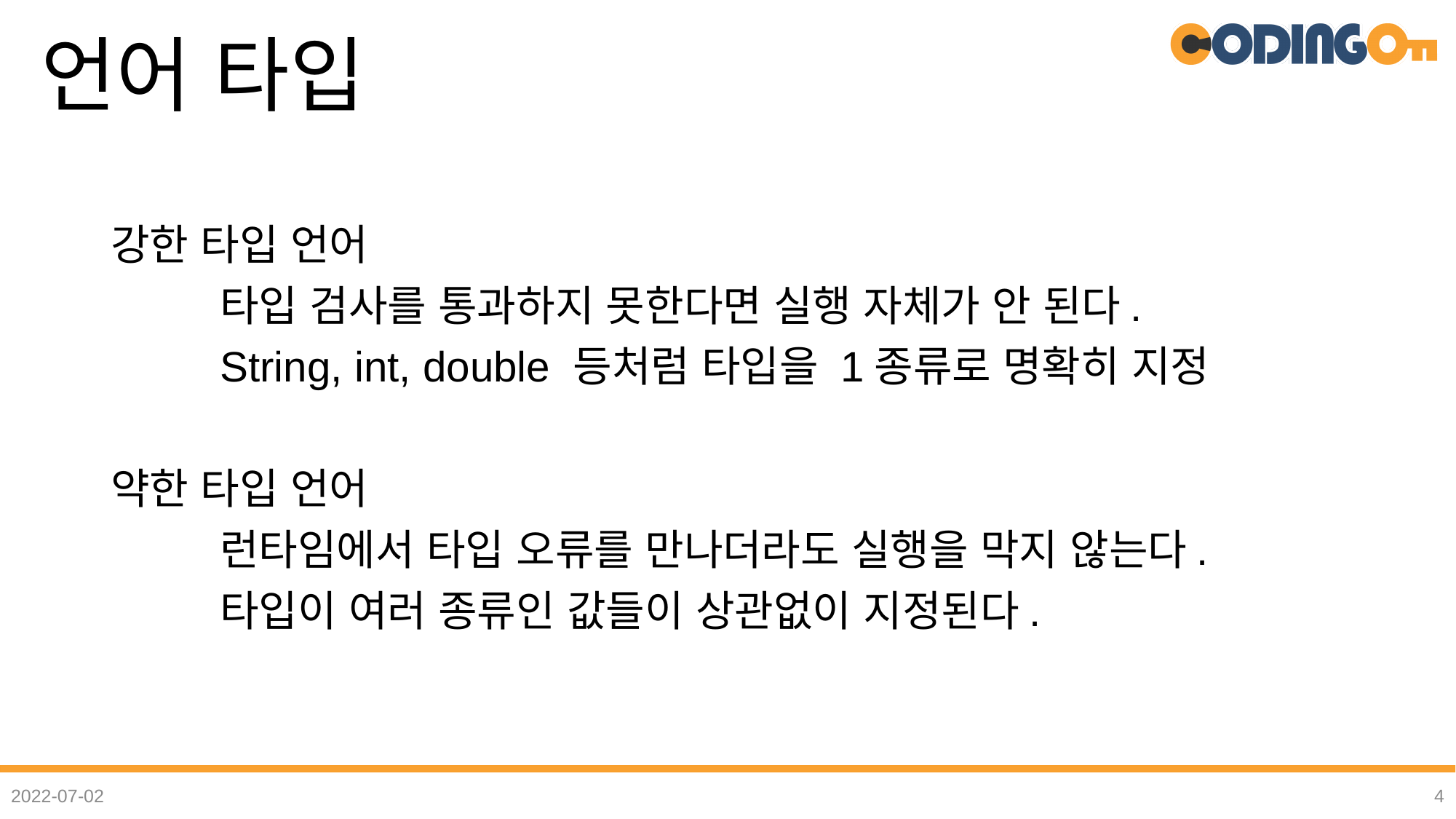

# 언어 타입
강한 타입 언어
	타입 검사를 통과하지 못한다면 실행 자체가 안 된다.
	String, int, double 등처럼 타입을 1종류로 명확히 지정

약한 타입 언어
	런타임에서 타입 오류를 만나더라도 실행을 막지 않는다.
	타입이 여러 종류인 값들이 상관없이 지정된다.

2022-07-02
4